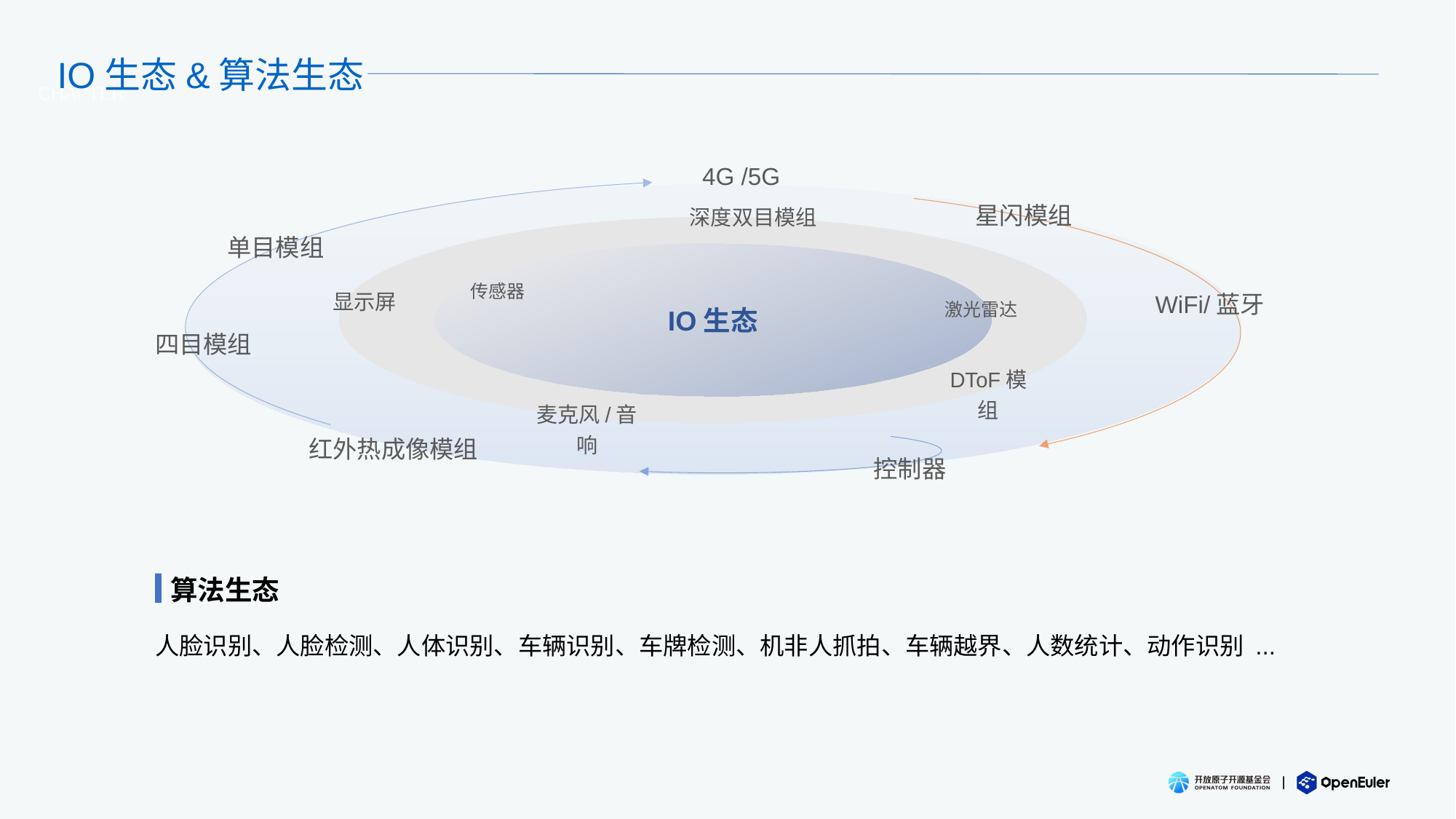

IO生态&算法生态
CHAPTER
4G /5G

星闪模组
深度双目模组

单目模组
IO生态
传感器
显示屏
WiFi/蓝牙
激光雷达
四目模组
DToF模组
麦克风/音响
红外热成像模组

控制器
算法生态

人脸识别、人脸检测、人体识别、车辆识别、车牌检测、机非人抓拍、车辆越界、人数统计、动作识别 ...